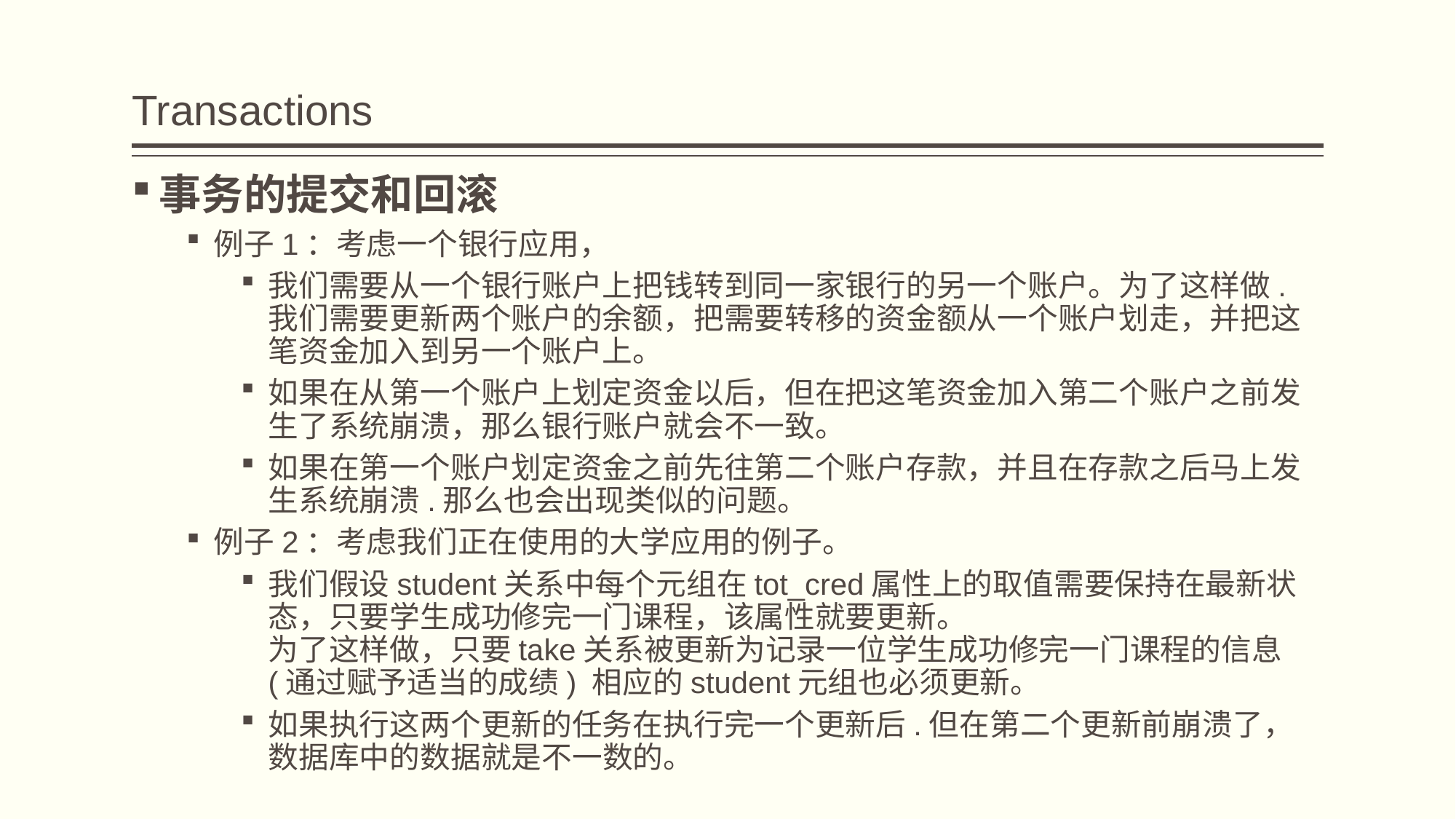

Transactions
事务的提交和回滚
例子1：考虑一个银行应用，
我们需要从一个银行账户上把钱转到同一家银行的另一个账户。为了这样做.我们需要更新两个账户的余额，把需要转移的资金额从一个账户划走，并把这笔资金加入到另一个账户上。
如果在从第一个账户上划定资金以后，但在把这笔资金加入第二个账户之前发生了系统崩溃，那么银行账户就会不一致。
如果在第一个账户划定资金之前先往第二个账户存款，并且在存款之后马上发生系统崩溃.那么也会出现类似的问题。
例子2：考虑我们正在使用的大学应用的例子。
我们假设student关系中每个元组在tot_cred属性上的取值需要保持在最新状态，只要学生成功修完一门课程，该属性就要更新。
为了这样做，只要take关系被更新为记录一位学生成功修完一门课程的信息(通过赋予适当的成绩) 相应的student元组也必须更新。
如果执行这两个更新的任务在执行完一个更新后.但在第二个更新前崩溃了，数据库中的数据就是不一数的。